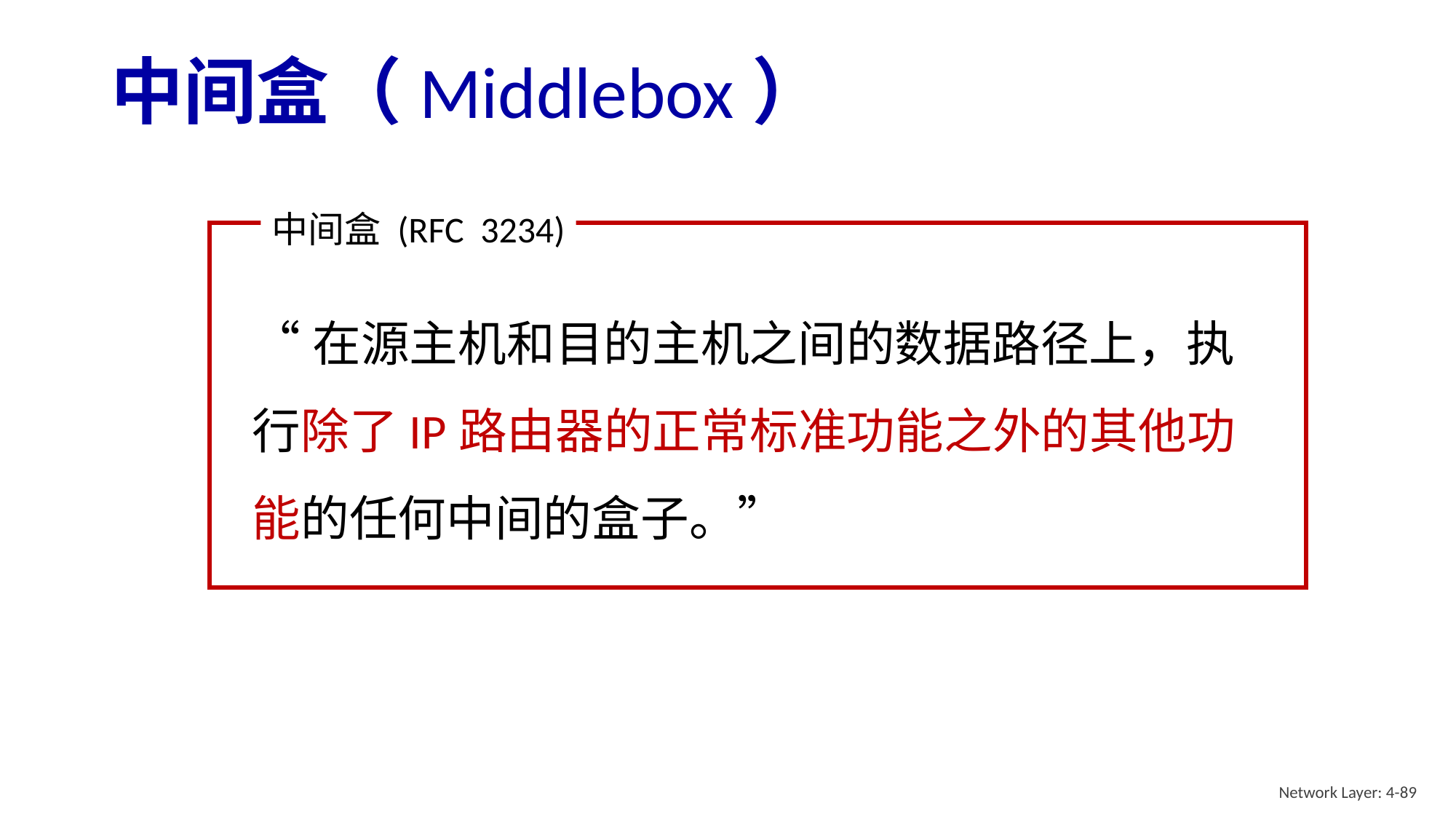

# 中间盒（Middlebox）
中间盒 (RFC  3234)

“在源主机和目的主机之间的数据路径上，执行除了IP路由器的正常标准功能之外的其他功能的任何中间的盒子。”
Network Layer: 4-89